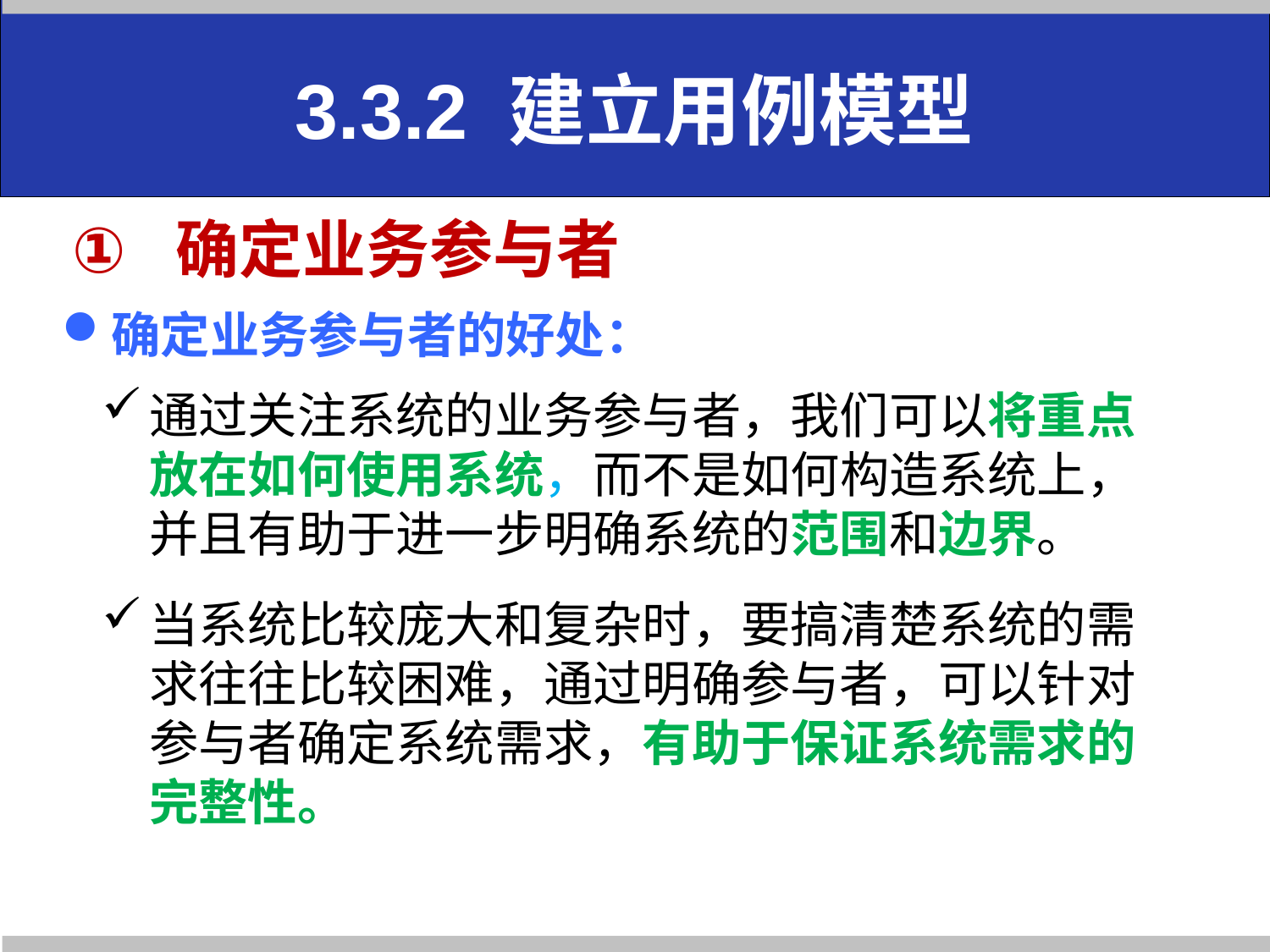

3.3.2 建立用例模型
# 确定业务参与者
确定业务参与者的好处：
通过关注系统的业务参与者，我们可以将重点放在如何使用系统，而不是如何构造系统上，并且有助于进一步明确系统的范围和边界。
当系统比较庞大和复杂时，要搞清楚系统的需求往往比较困难，通过明确参与者，可以针对参与者确定系统需求，有助于保证系统需求的完整性。
166